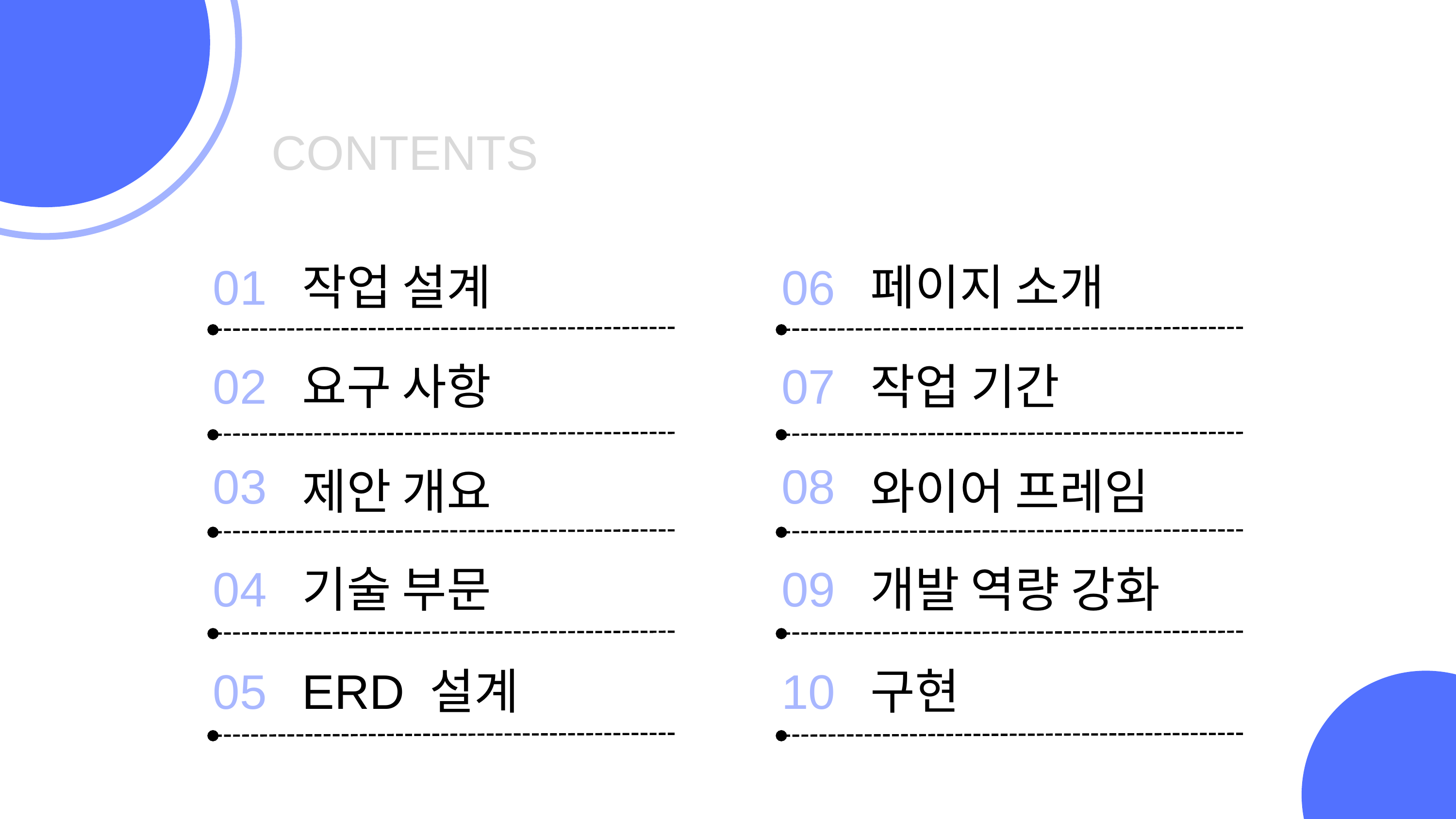

CONTENTS
01
06
작업 설계
페이지 소개

02
07
요구 사항
작업 기간

03
08
제안 개요
와이어 프레임

04
09
기술 부문
개발 역량 강화

05
10
ERD 설계
구현